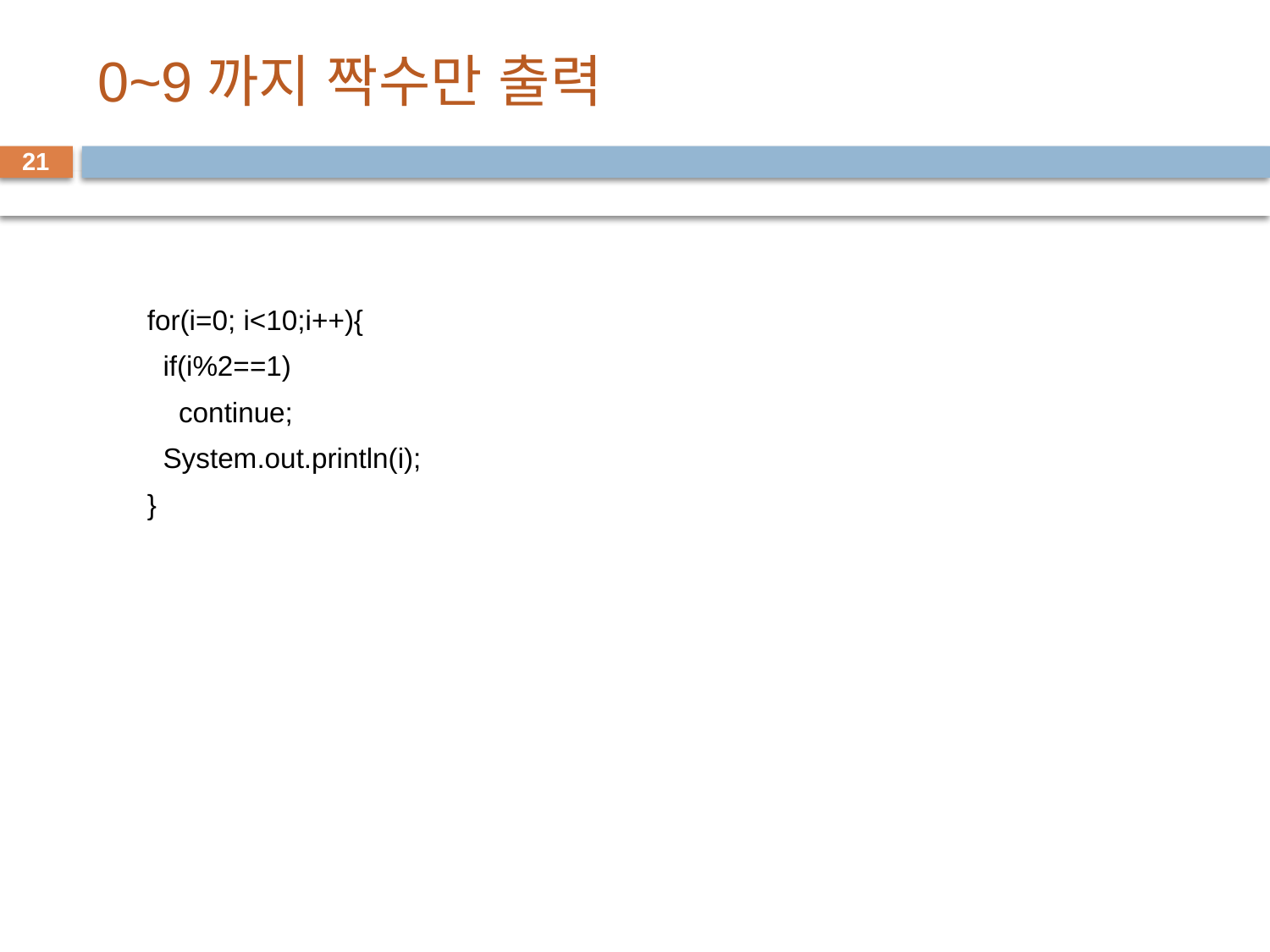

# 0~9까지 짝수만 출력
21
for(i=0; i<10;i++){
  if(i%2==1)
    continue;
  System.out.println(i);
}